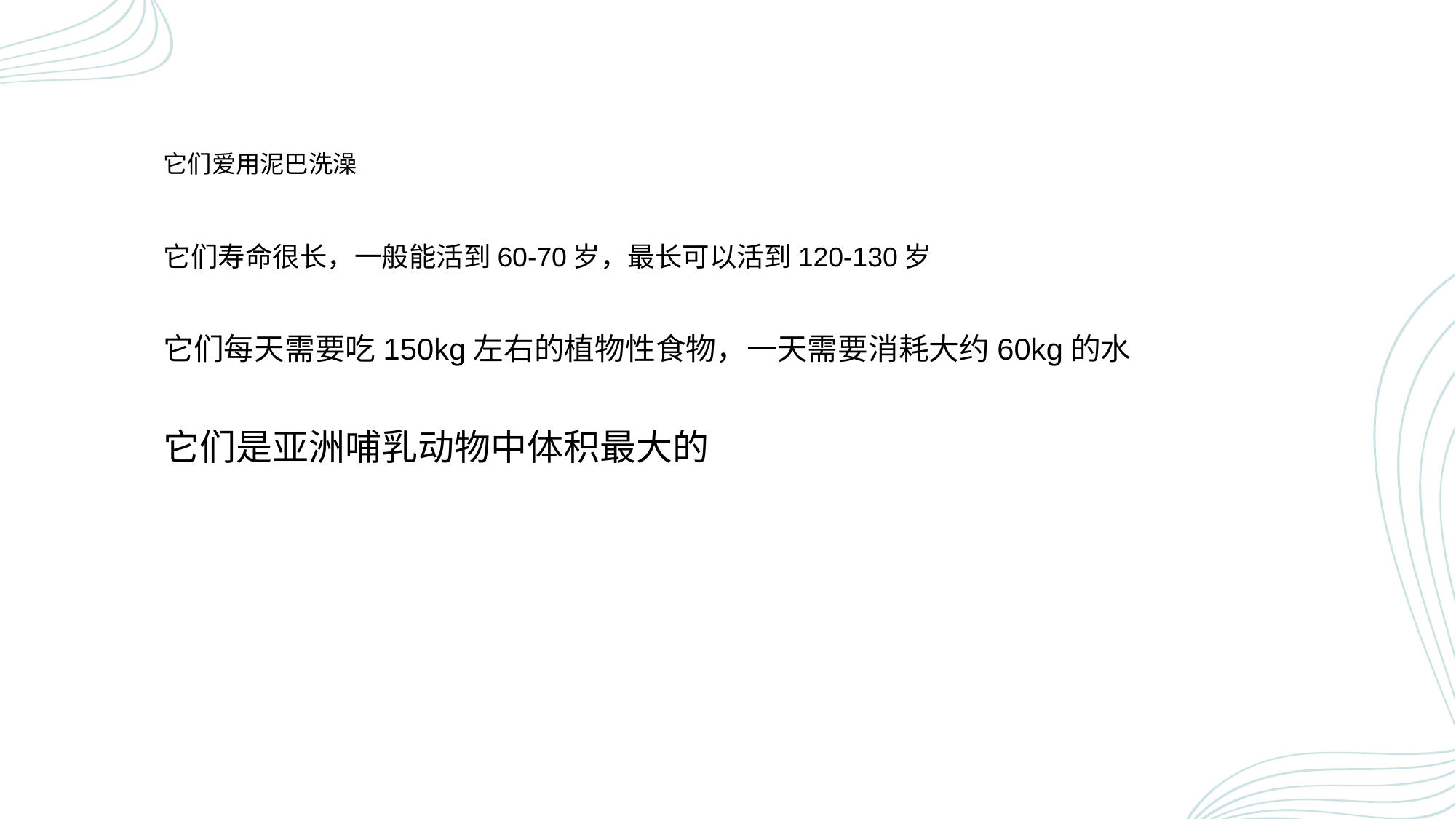

它们爱用泥巴洗澡
它们寿命很长，一般能活到60-70岁，最长可以活到120-130岁
它们每天需要吃150kg左右的植物性食物，一天需要消耗大约60kg的水
它们是亚洲哺乳动物中体积最大的